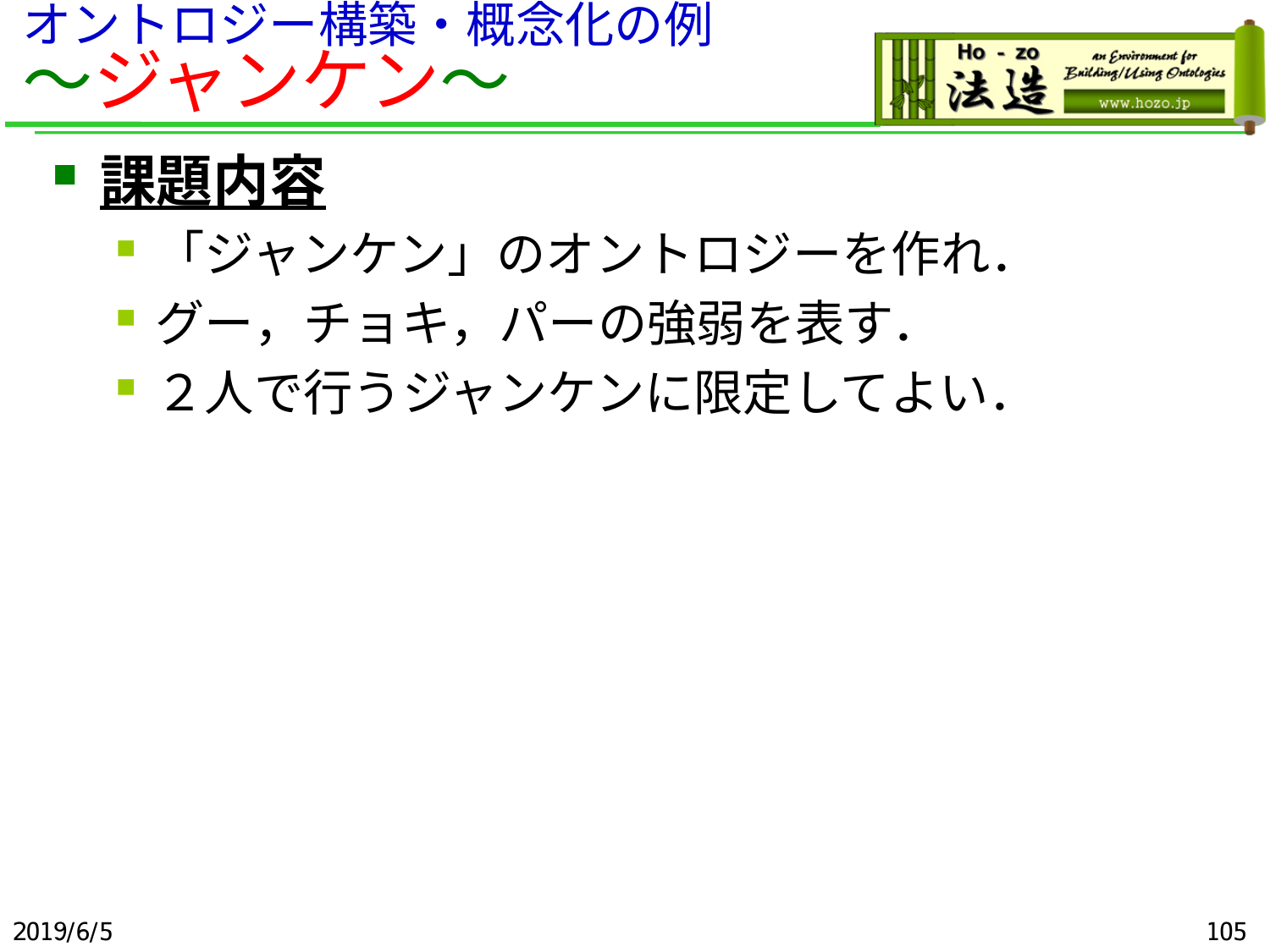

# オントロジー構築・概念化の例 ～ジャンケン～
課題内容
「ジャンケン」のオントロジーを作れ．
グー，チョキ，パーの強弱を表す．
２人で行うジャンケンに限定してよい．

2019/6/5
105